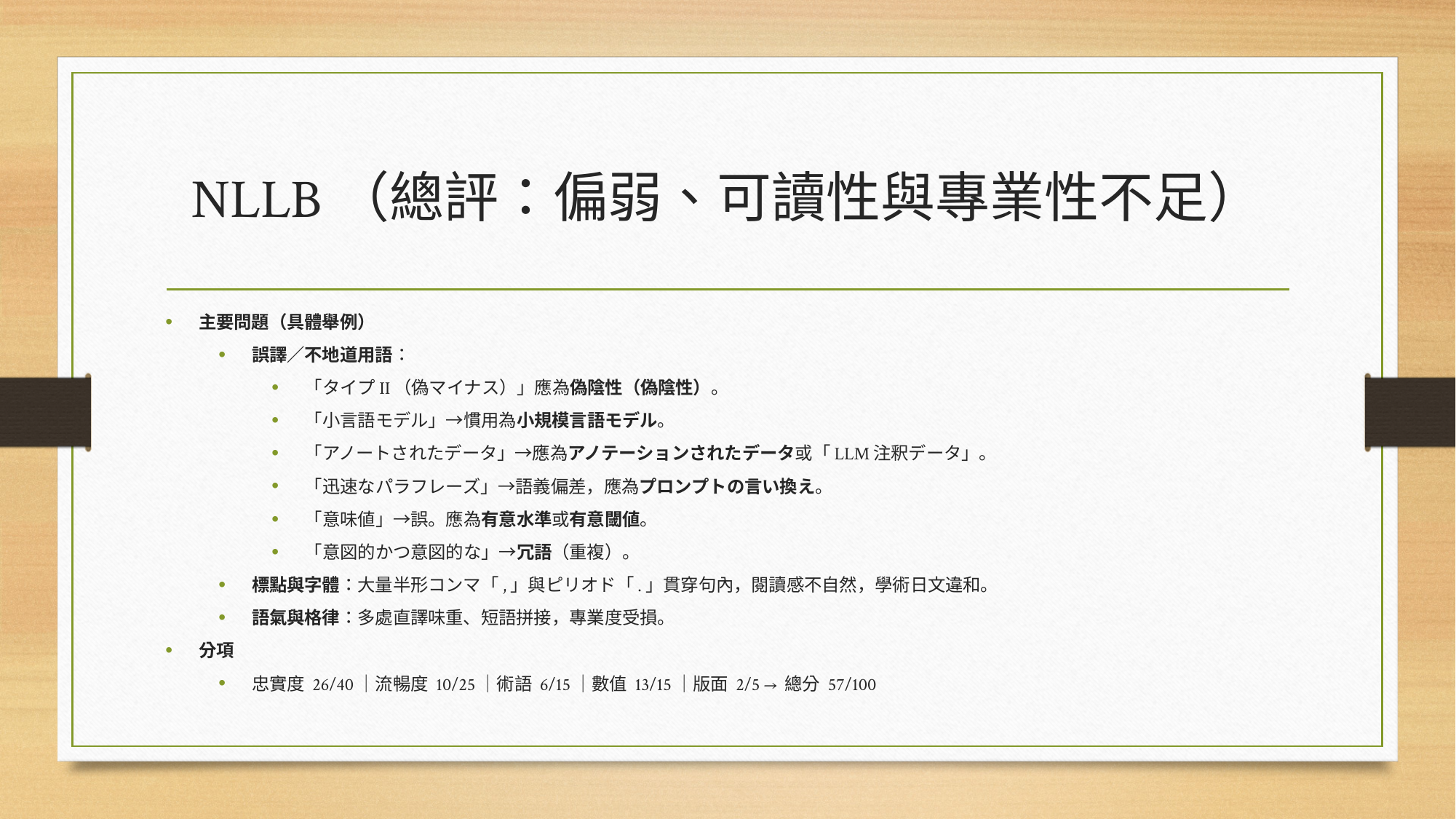

# NLLB（總評：偏弱、可讀性與專業性不足）
主要問題（具體舉例）
誤譯／不地道用語：
「タイプII（偽マイナス）」應為偽陰性（偽陰性）。
「小言語モデル」→慣用為小規模言語モデル。
「アノートされたデータ」→應為アノテーションされたデータ或「LLM注釈データ」。
「迅速なパラフレーズ」→語義偏差，應為プロンプトの言い換え。
「意味値」→誤。應為有意水準或有意閾値。
「意図的かつ意図的な」→冗語（重複）。
標點與字體：大量半形コンマ「,」與ピリオド「.」貫穿句內，閱讀感不自然，學術日文違和。
語氣與格律：多處直譯味重、短語拼接，專業度受損。
分項
忠實度 26/40｜流暢度 10/25｜術語 6/15｜數值 13/15｜版面 2/5 → 總分 57/100